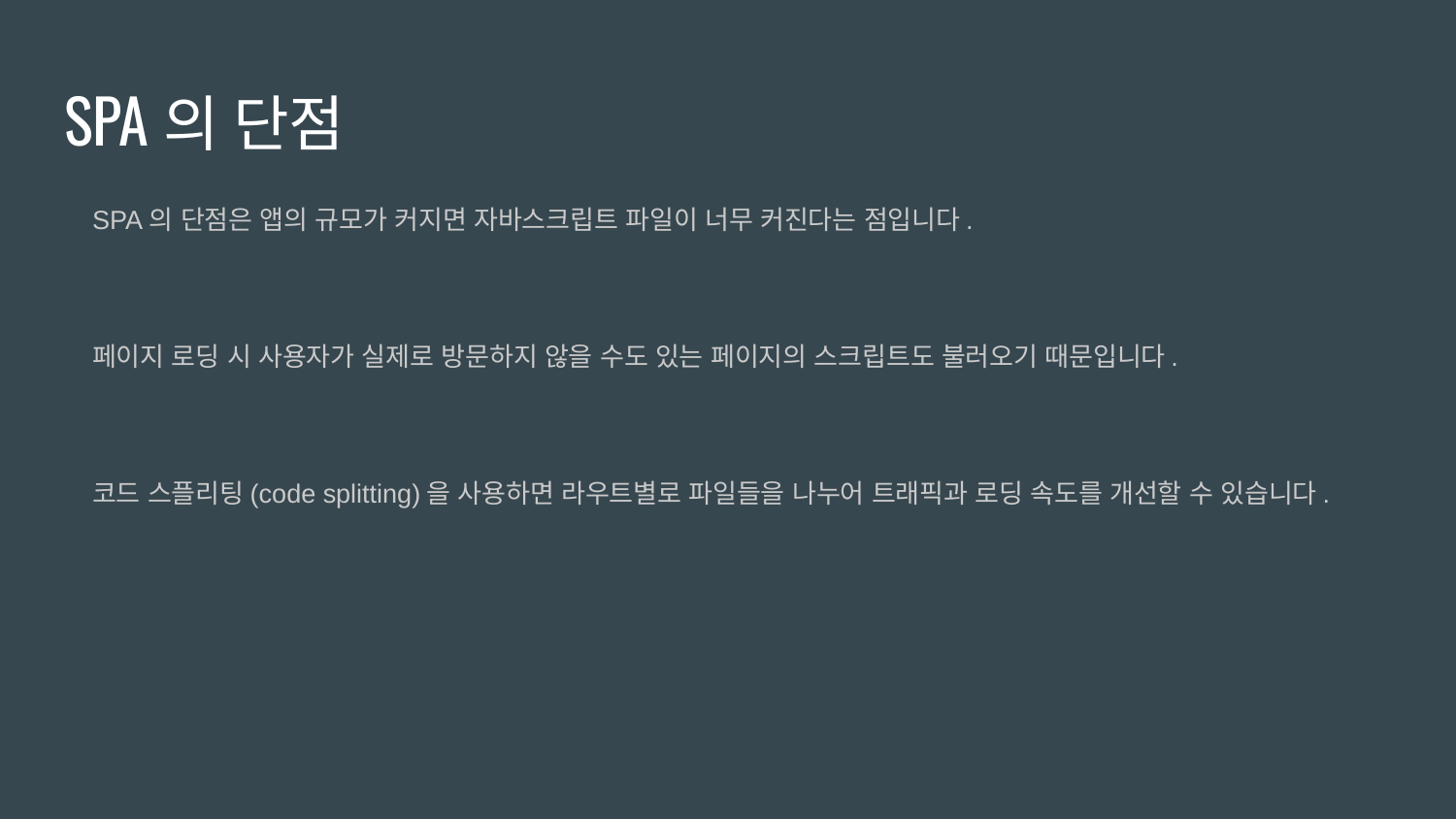

# SPA의 단점
SPA의 단점은 앱의 규모가 커지면 자바스크립트 파일이 너무 커진다는 점입니다.

페이지 로딩 시 사용자가 실제로 방문하지 않을 수도 있는 페이지의 스크립트도 불러오기 때문입니다.

코드 스플리팅(code splitting)을 사용하면 라우트별로 파일들을 나누어 트래픽과 로딩 속도를 개선할 수 있습니다.